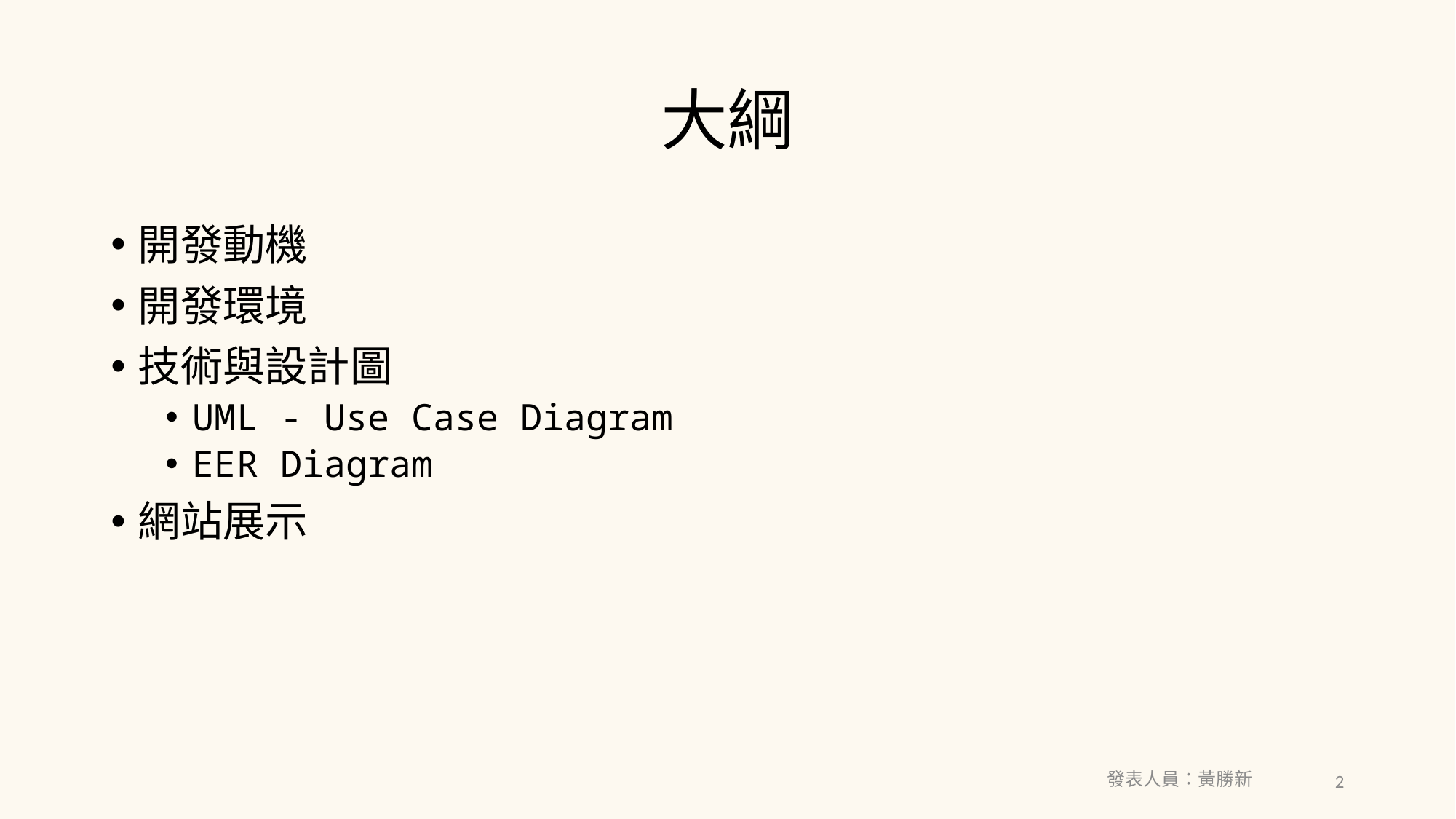

# 大綱
開發動機
開發環境
技術與設計圖
UML - Use Case Diagram
EER Diagram
網站展示

發表人員：黃勝新
2